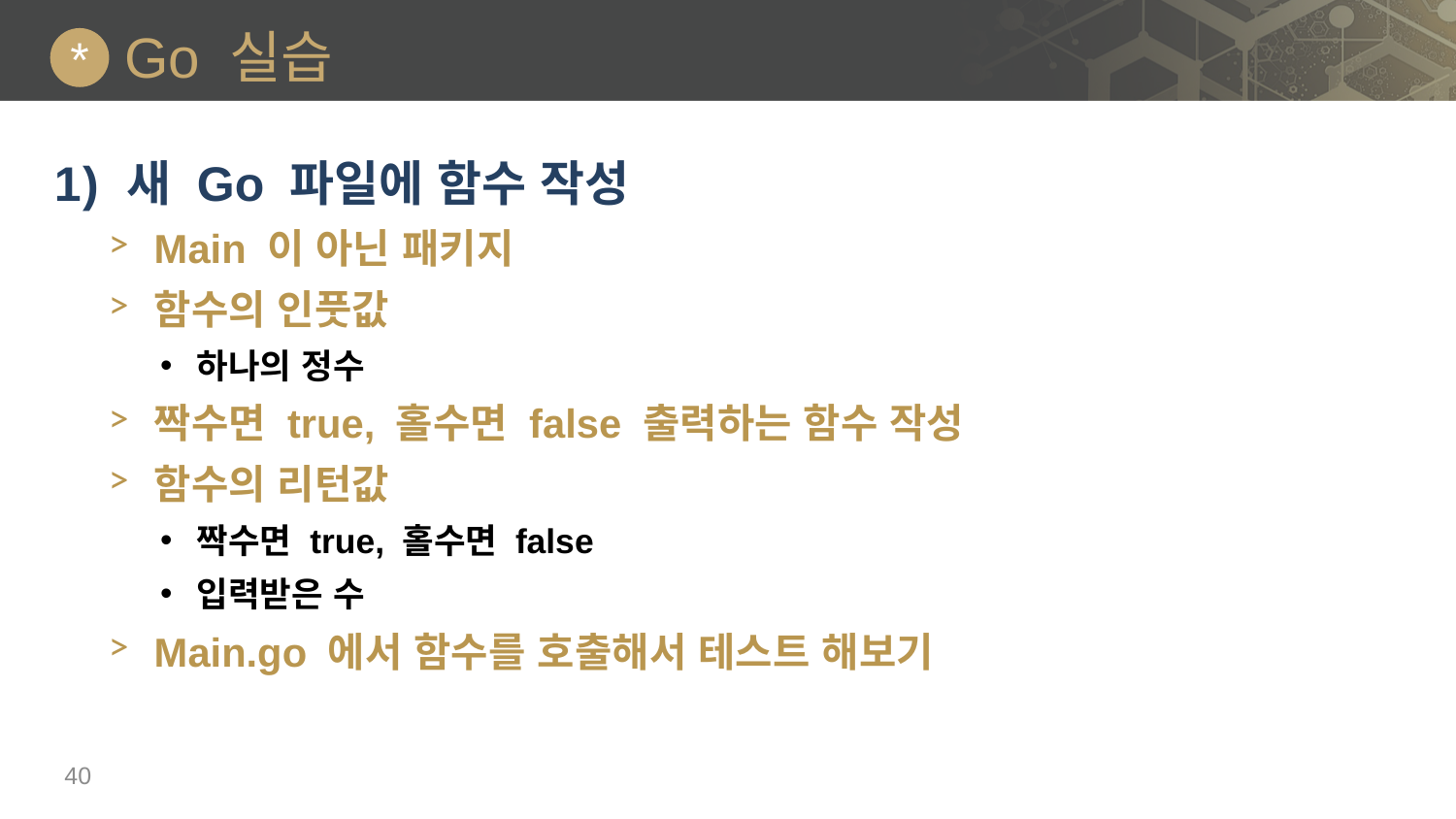

# Go 실습
*
새 Go 파일에 함수 작성
Main 이 아닌 패키지
함수의 인풋값
하나의 정수
짝수면 true, 홀수면 false 출력하는 함수 작성
함수의 리턴값
짝수면 true, 홀수면 false
입력받은 수
Main.go 에서 함수를 호출해서 테스트 해보기

40